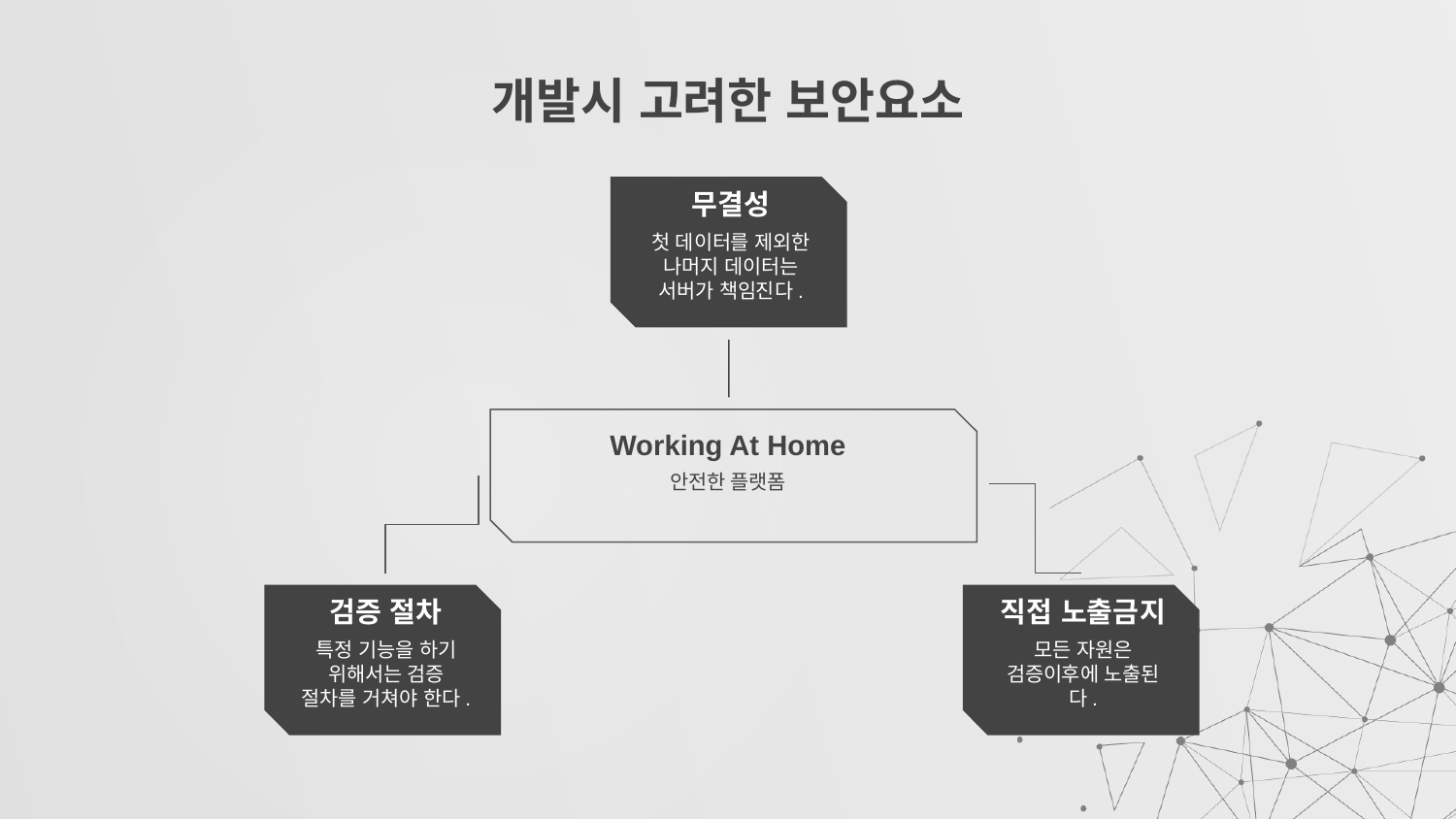

# 개발시 고려한 보안요소
무결성

첫 데이터를 제외한 나머지 데이터는 서버가 책임진다.

Working At Home
안전한 플랫폼
검증 절차
직접 노출금지

특정 기능을 하기 위해서는 검증 절차를 거쳐야 한다.
모든 자원은 검증이후에 노출된다.